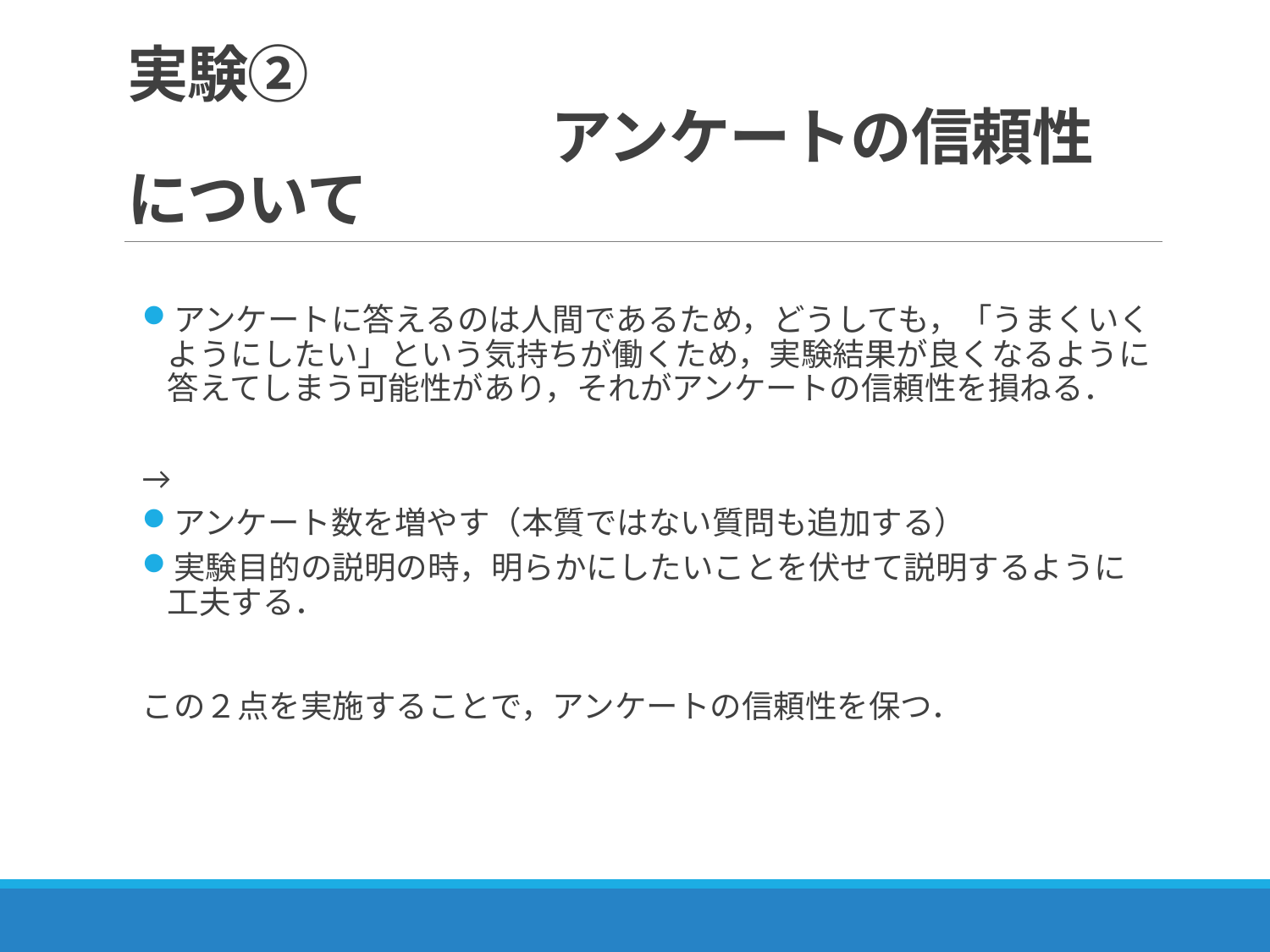

# 実験②　　　　　　　　　　　　　　　　　　　　アンケートの信頼性について

アンケートに答えるのは人間であるため，どうしても，「うまくいくようにしたい」という気持ちが働くため，実験結果が良くなるように答えてしまう可能性があり，それがアンケートの信頼性を損ねる．

→
アンケート数を増やす（本質ではない質問も追加する）
実験目的の説明の時，明らかにしたいことを伏せて説明するように　工夫する．

この２点を実施することで，アンケートの信頼性を保つ．
46